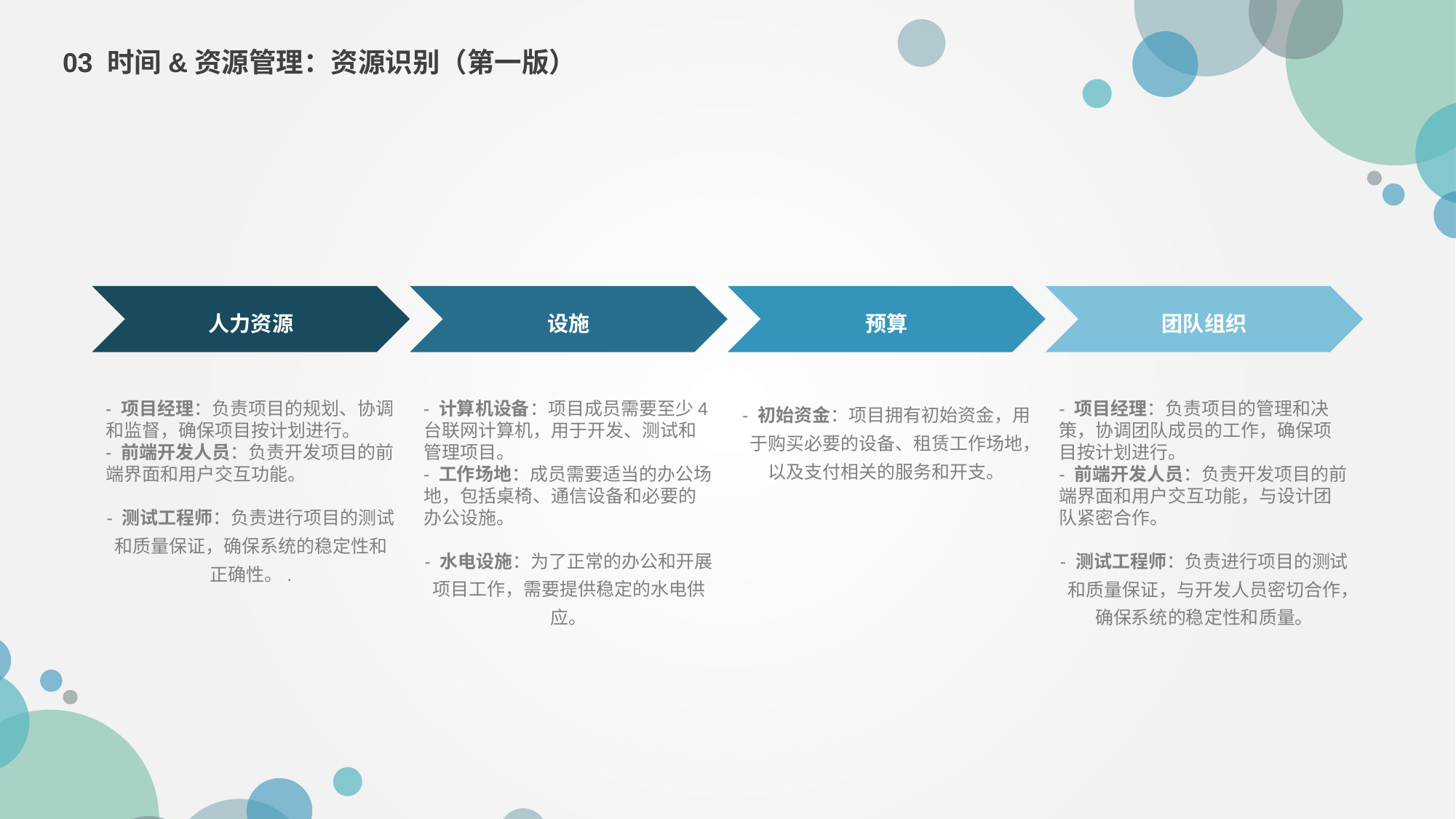

03 时间&资源管理：资源识别（第一版）
人力资源
设施
预算
团队组织
- 项目经理：负责项目的规划、协调和监督，确保项目按计划进行。
- 前端开发人员：负责开发项目的前端界面和用户交互功能。
- 测试工程师：负责进行项目的测试和质量保证，确保系统的稳定性和正确性。.
- 计算机设备：项目成员需要至少4台联网计算机，用于开发、测试和管理项目。
- 工作场地：成员需要适当的办公场地，包括桌椅、通信设备和必要的办公设施。
- 水电设施：为了正常的办公和开展项目工作，需要提供稳定的水电供应。
- 初始资金：项目拥有初始资金，用于购买必要的设备、租赁工作场地，以及支付相关的服务和开支。
- 项目经理：负责项目的管理和决策，协调团队成员的工作，确保项目按计划进行。
- 前端开发人员：负责开发项目的前端界面和用户交互功能，与设计团队紧密合作。
- 测试工程师：负责进行项目的测试和质量保证，与开发人员密切合作，确保系统的稳定性和质量。